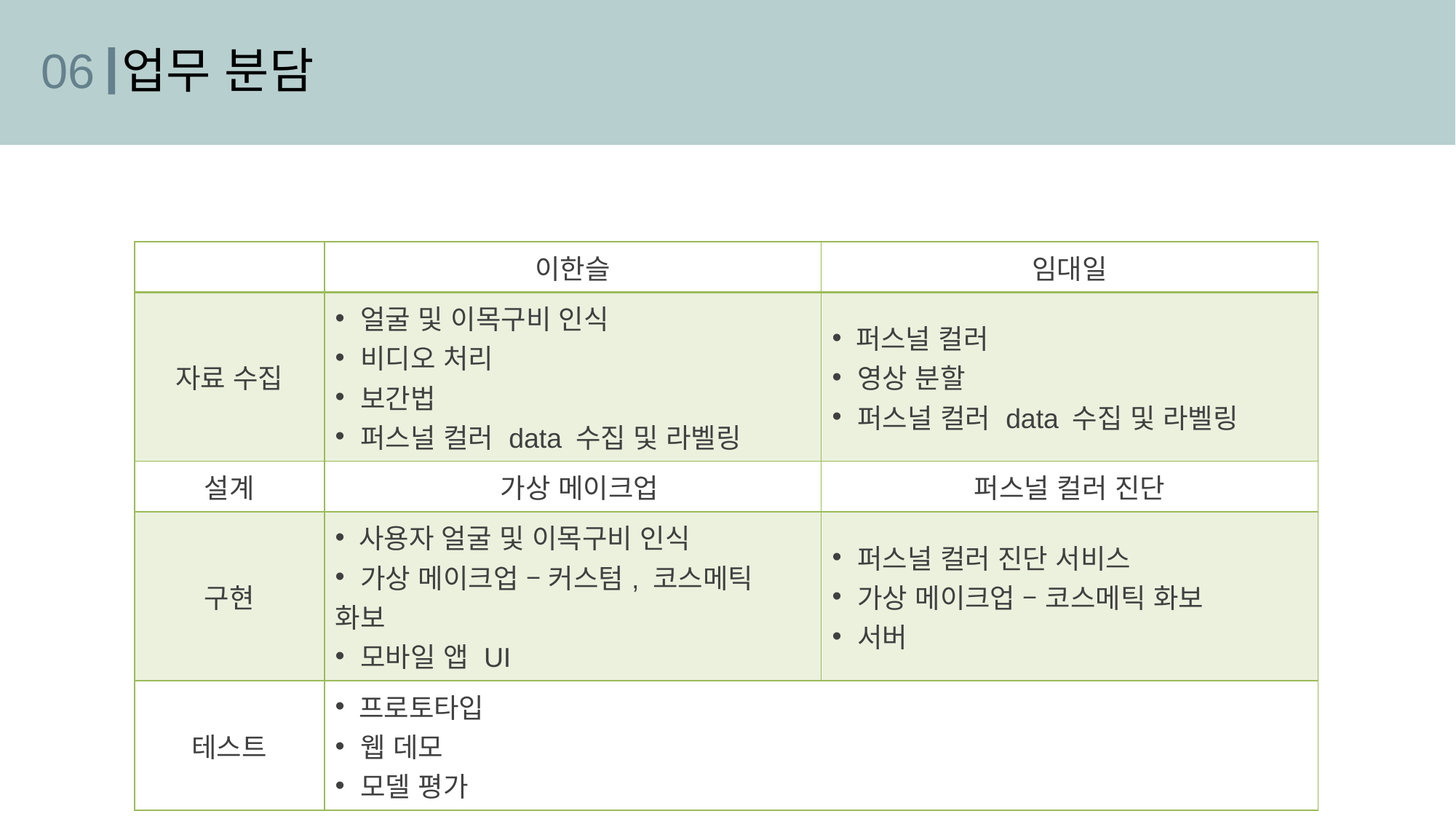

06
업무 분담

|  | 이한슬 | 임대일 |
| --- | --- | --- |
| 자료 수집 | 얼굴 및 이목구비 인식 비디오 처리 보간법 퍼스널 컬러 data 수집 및 라벨링 | 퍼스널 컬러 영상 분할 퍼스널 컬러 data 수집 및 라벨링 |
| 설계 | 가상 메이크업 | 퍼스널 컬러 진단 |
| 구현 | 사용자 얼굴 및 이목구비 인식 가상 메이크업 – 커스텀, 코스메틱 화보 모바일 앱 UI | 퍼스널 컬러 진단 서비스 가상 메이크업 – 코스메틱 화보 서버 |
| 테스트 | 프로토타입 웹 데모 모델 평가 |  |